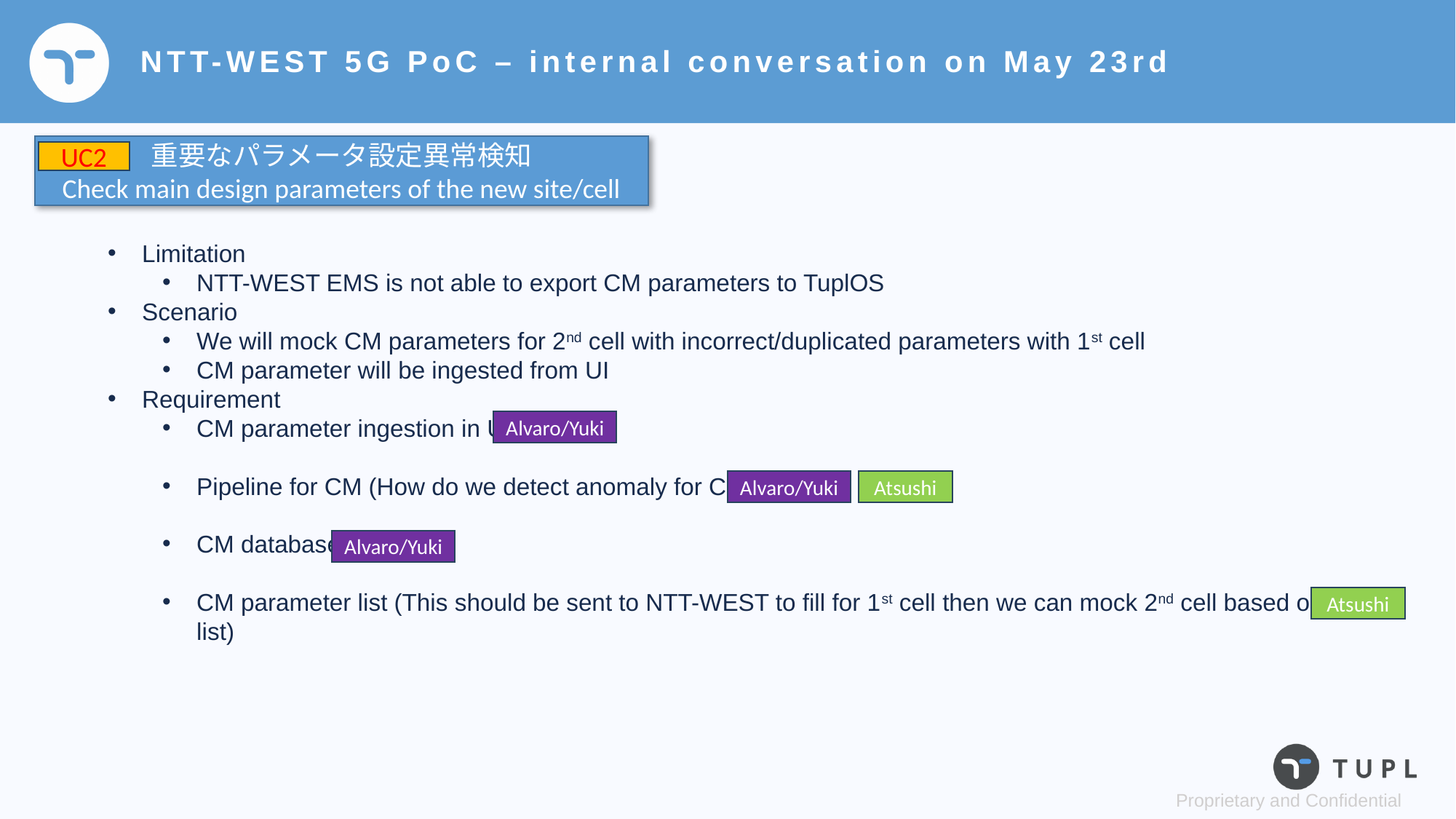

# NTT-WEST 5G PoC – internal conversation on May 23rd
重要なパラメータ設定異常検知
Check main design parameters of the new site/cell
UC2

Limitation
NTT-WEST EMS is not able to export CM parameters to TuplOS
Scenario
We will mock CM parameters for 2nd cell with incorrect/duplicated parameters with 1st cell
CM parameter will be ingested from UI
Requirement
CM parameter ingestion in UI

Pipeline for CM (How do we detect anomaly for CM?)

CM database

CM parameter list (This should be sent to NTT-WEST to fill for 1st cell then we can mock 2nd cell based on the list)

Alvaro/Yuki
Alvaro/Yuki
Atsushi
Alvaro/Yuki
Atsushi